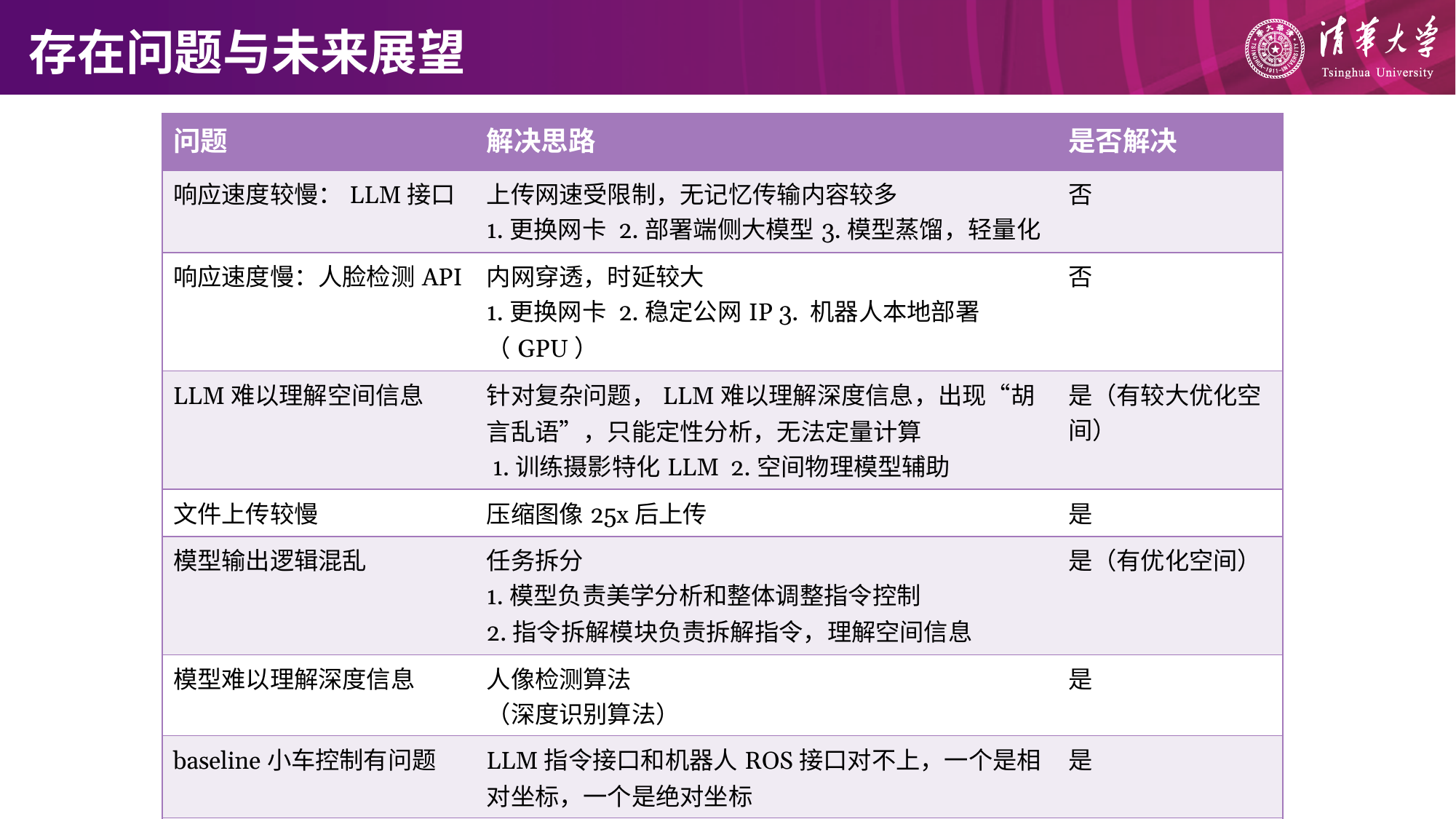

存在问题与未来展望
| 问题 | 解决思路 | 是否解决 |
| --- | --- | --- |
| 响应速度较慢：LLM接口 | 上传网速受限制，无记忆传输内容较多 1.更换网卡 2.部署端侧大模型3.模型蒸馏，轻量化 | 否 |
| 响应速度慢：人脸检测API | 内网穿透，时延较大 1.更换网卡 2.稳定公网IP 3. 机器人本地部署（GPU） | 否 |
| LLM难以理解空间信息 | 针对复杂问题，LLM难以理解深度信息，出现“胡言乱语”，只能定性分析，无法定量计算 1.训练摄影特化LLM 2.空间物理模型辅助 | 是（有较大优化空间） |
| 文件上传较慢 | 压缩图像25x后上传 | 是 |
| 模型输出逻辑混乱 | 任务拆分 1.模型负责美学分析和整体调整指令控制 2.指令拆解模块负责拆解指令，理解空间信息 | 是（有优化空间） |
| 模型难以理解深度信息 | 人像检测算法 （深度识别算法） | 是 |
| baseline小车控制有问题 | LLM指令接口和机器人ROS接口对不上，一个是相对坐标，一个是绝对坐标 | 是 |
| V1版本旋转有误 | 接口存在问题，（应该先旋转再移动，而且sleep(4)会大幅影响旋转角度，需要stop再sleep） | 是 |